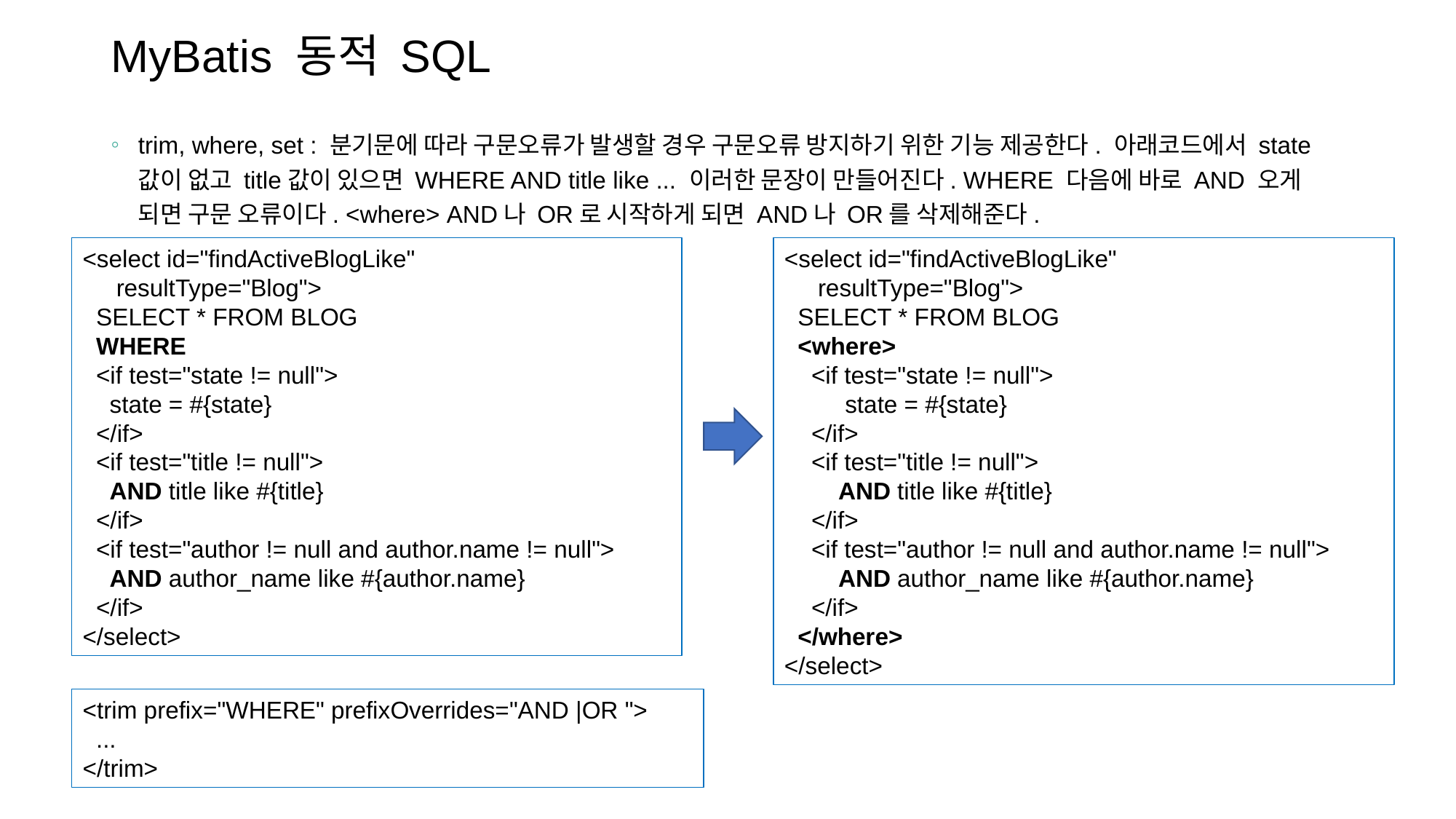

# MyBatis 동적 SQL
trim, where, set : 분기문에 따라 구문오류가 발생할 경우 구문오류 방지하기 위한 기능 제공한다. 아래코드에서 state값이 없고 title값이 있으면 WHERE AND title like ... 이러한 문장이 만들어진다. WHERE 다음에 바로 AND 오게 되면 구문 오류이다. <where> AND나 OR로 시작하게 되면 AND나 OR를 삭제해준다.
<select id="findActiveBlogLike"
     resultType="Blog">
  SELECT * FROM BLOG
  WHERE
  <if test="state != null">
    state = #{state}
  </if>
  <if test="title != null">
    AND title like #{title}
  </if>
  <if test="author != null and author.name != null">
    AND author_name like #{author.name}
  </if>
</select>
<select id="findActiveBlogLike"
     resultType="Blog">
  SELECT * FROM BLOG
  <where>
    <if test="state != null">
         state = #{state}
    </if>
    <if test="title != null">
        AND title like #{title}
    </if>
    <if test="author != null and author.name != null">
        AND author_name like #{author.name}
    </if>
  </where>
</select>

<trim prefix="WHERE" prefixOverrides="AND |OR ">
  ...
</trim>